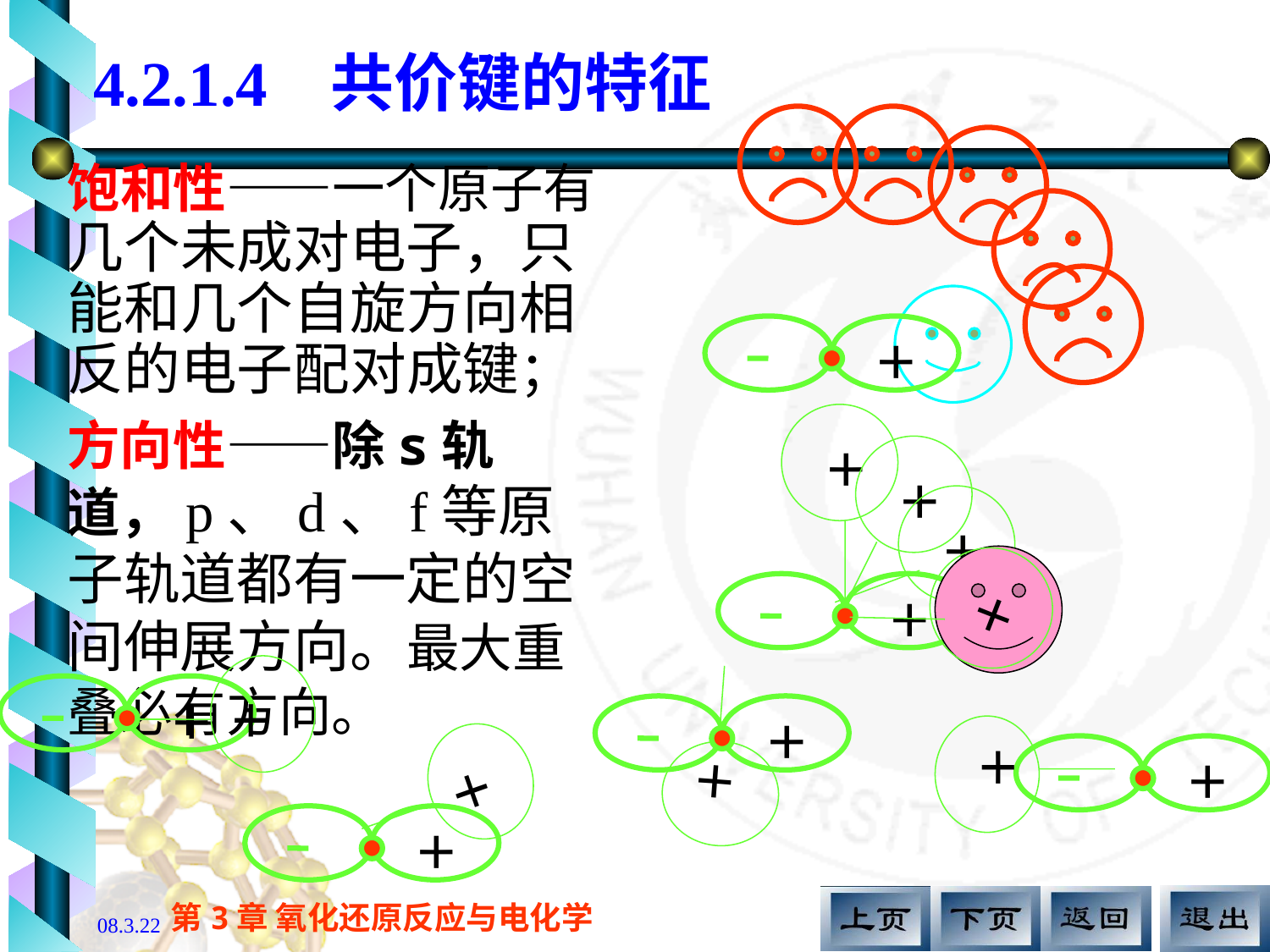

4.2.1.4   共价键的特征

饱和性——一个原子有几个未成对电子，只能和几个自旋方向相反的电子配对成键；

+

+

方向性——除s轨道，p、d、f等原子轨道都有一定的空间伸展方向。最大重叠必有方向。

+

+

+

+

+

+

+

+

+

+

+

+